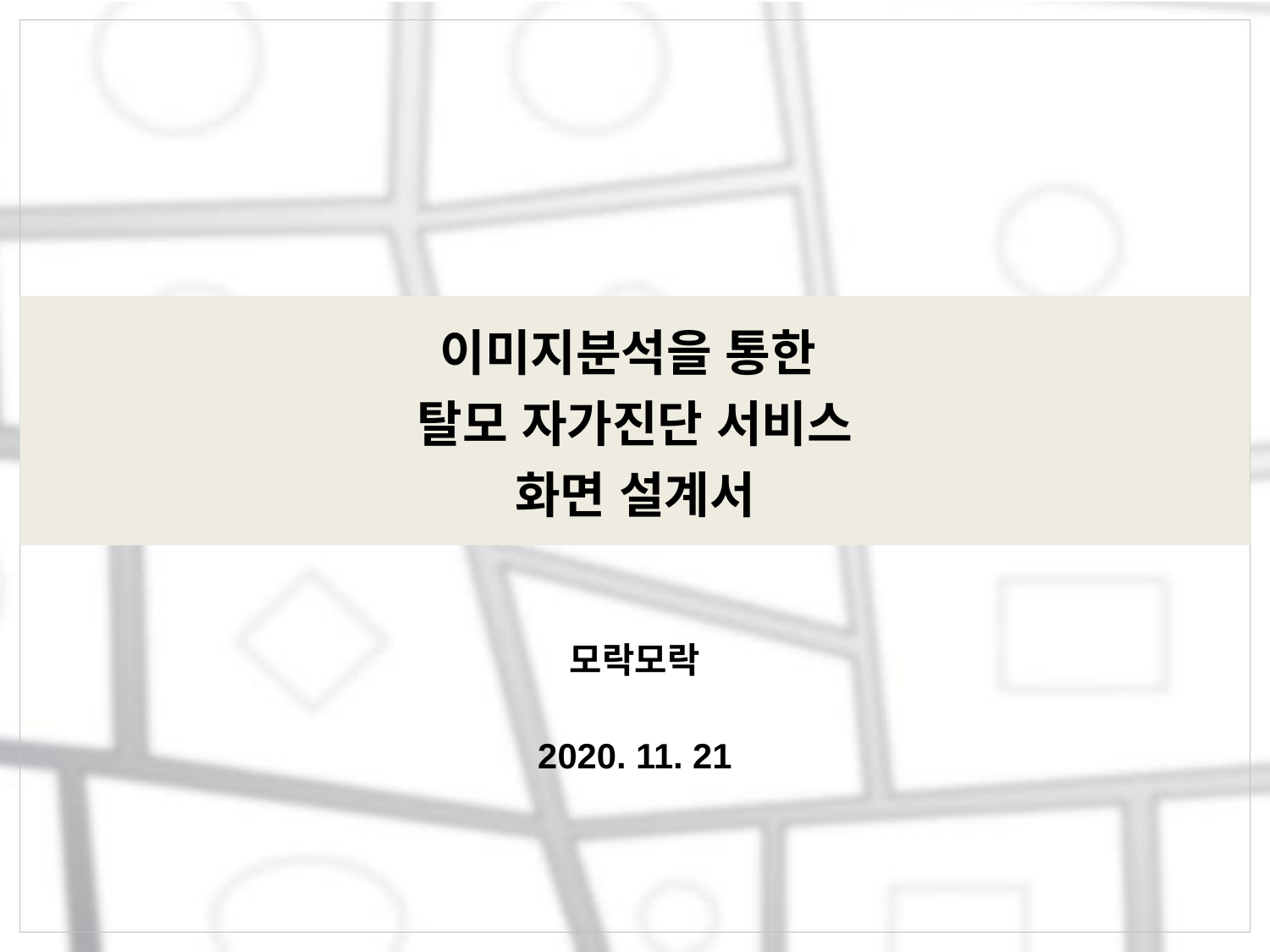

# 이미지분석을 통한 탈모 자가진단 서비스 화면 설계서
모락모락

2020. 11. 21